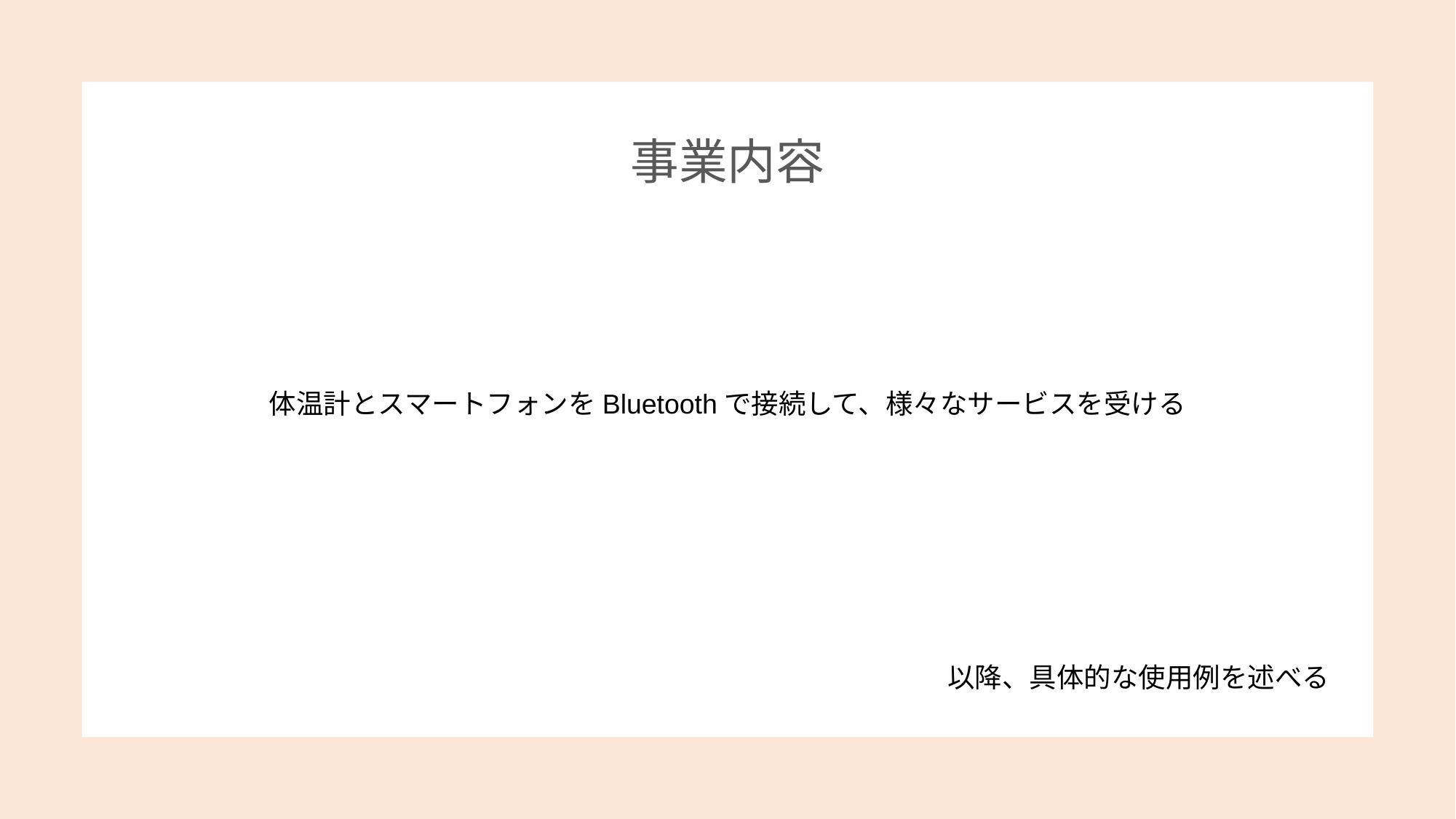

# 事業内容

体温計とスマートフォンをBluetoothで接続して、様々なサービスを受ける
以降、具体的な使用例を述べる